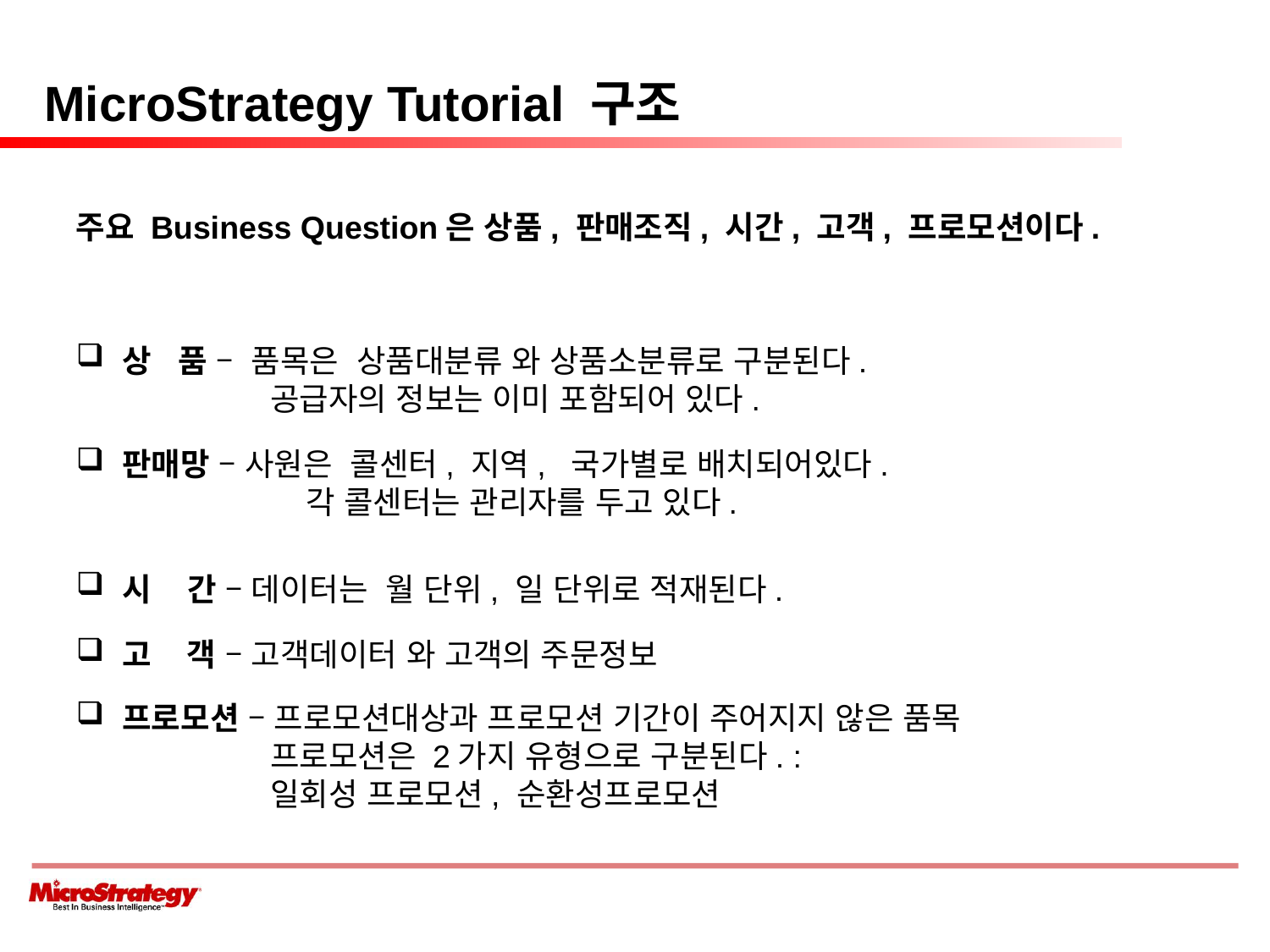

# MicroStrategy Tutorial 구조
주요 Business Question은 상품, 판매조직, 시간, 고객, 프로모션이다.
 상   품 –  품목은  상품대분류 와 상품소분류로 구분된다.
                     공급자의 정보는 이미 포함되어 있다.
 판매망 – 사원은  콜센터, 지역,  국가별로 배치되어있다.
                         각 콜센터는 관리자를 두고 있다.
 시    간 – 데이터는  월 단위, 일 단위로 적재된다.
 고    객 – 고객데이터 와 고객의 주문정보

 프로모션 – 프로모션대상과 프로모션 기간이 주어지지 않은 품목
                     프로모션은 2가지 유형으로 구분된다. :
                     일회성 프로모션, 순환성프로모션